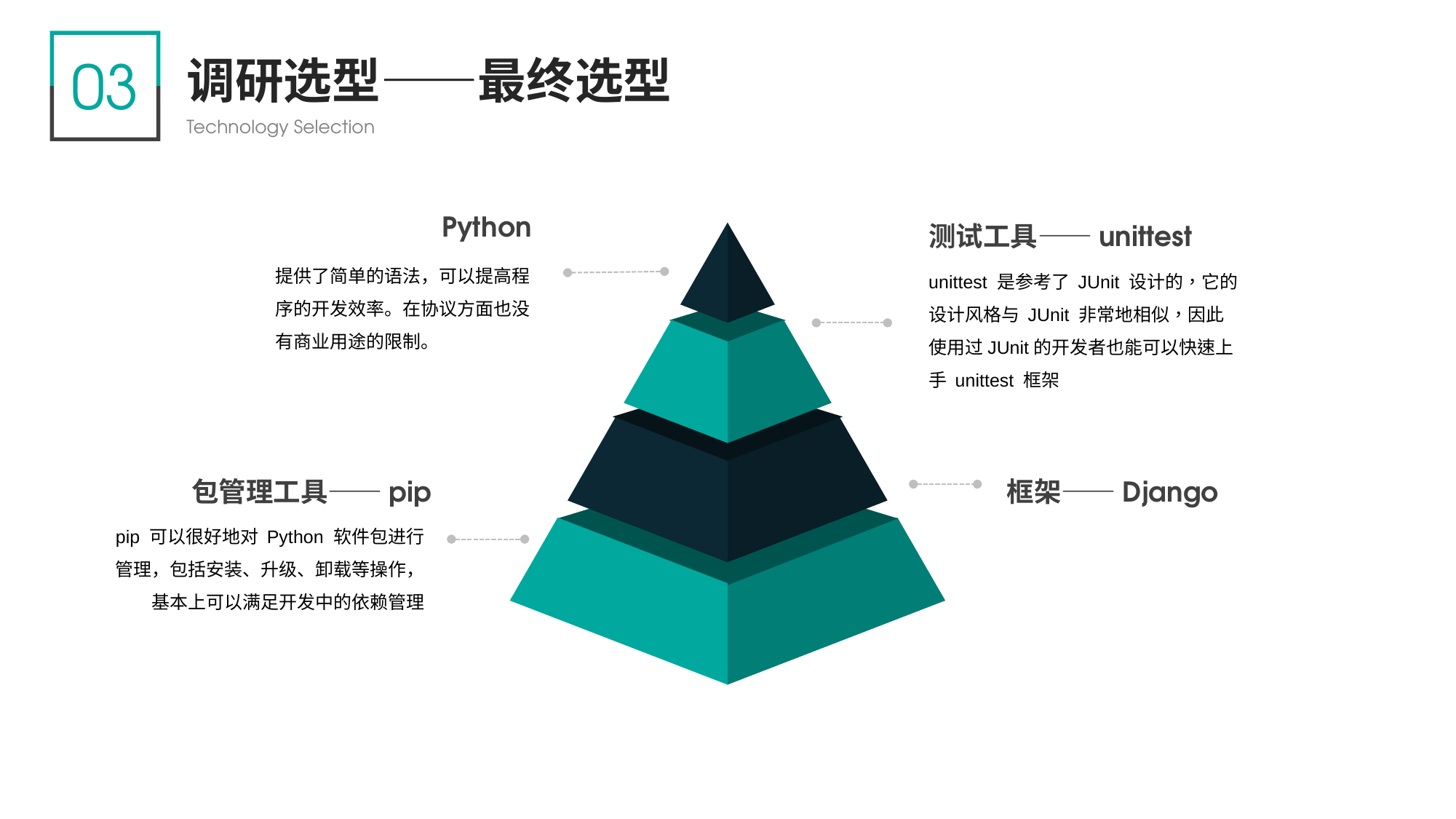

03
调研选型——最终选型
Technology Selection

Python
测试工具——unittest
unittest 是参考了 JUnit 设计的，它的设计风格与 JUnit 非常地相似，因此使用过JUnit的开发者也能可以快速上手 unittest 框架

提供了简单的语法，可以提高程序的开发效率。在协议方面也没有商业用途的限制。
包管理工具——pip
pip 可以很好地对 Python 软件包进行管理，包括安装、升级、卸载等操作，基本上可以满足开发中的依赖管理
框架——Django